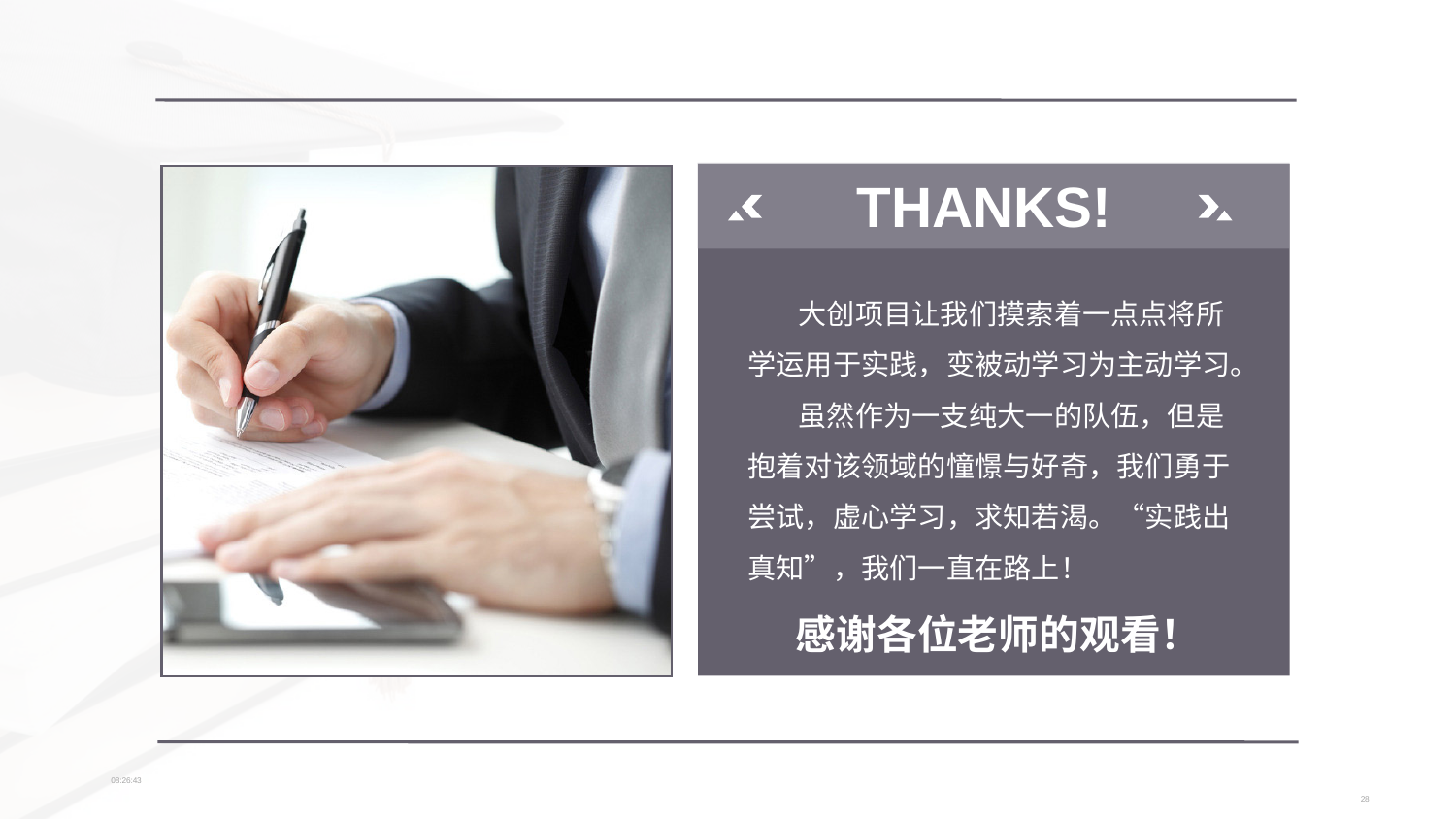

THANKS!

       大创项目让我们摸索着一点点将所学运用于实践，变被动学习为主动学习。
       虽然作为一支纯大一的队伍，但是抱着对该领域的憧憬与好奇，我们勇于尝试，虚心学习，求知若渴。“实践出真知”，我们一直在路上！
感谢各位老师的观看！
08:26:43